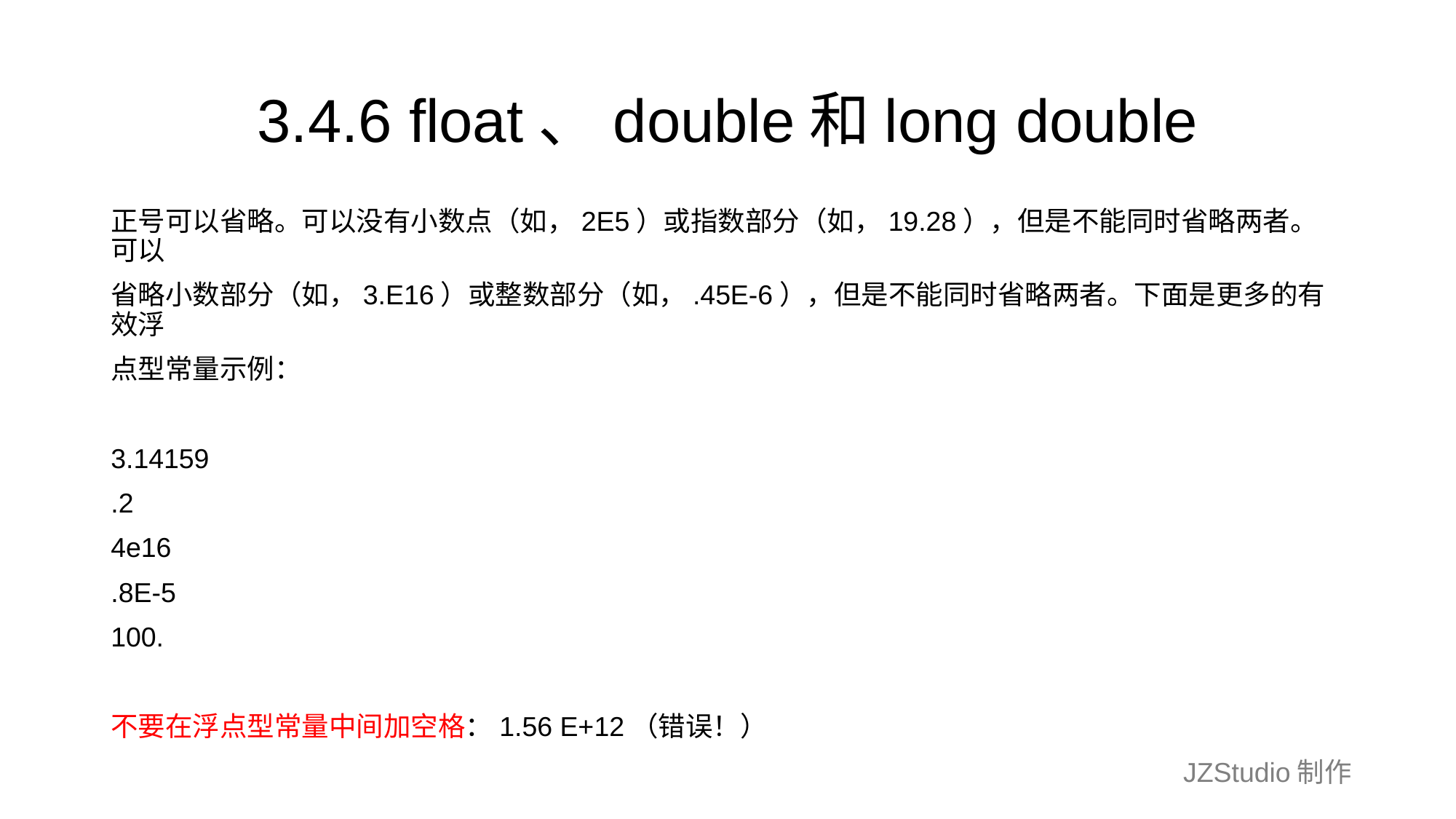

# 3.4.6 float、double和long double
正号可以省略。可以没有小数点（如，2E5）或指数部分（如，19.28），但是不能同时省略两者。可以
省略小数部分（如，3.E16）或整数部分（如，.45E-6），但是不能同时省略两者。下面是更多的有效浮
点型常量示例：

3.14159
.2
4e16
.8E-5
100.

不要在浮点型常量中间加空格：1.56 E+12（错误！）